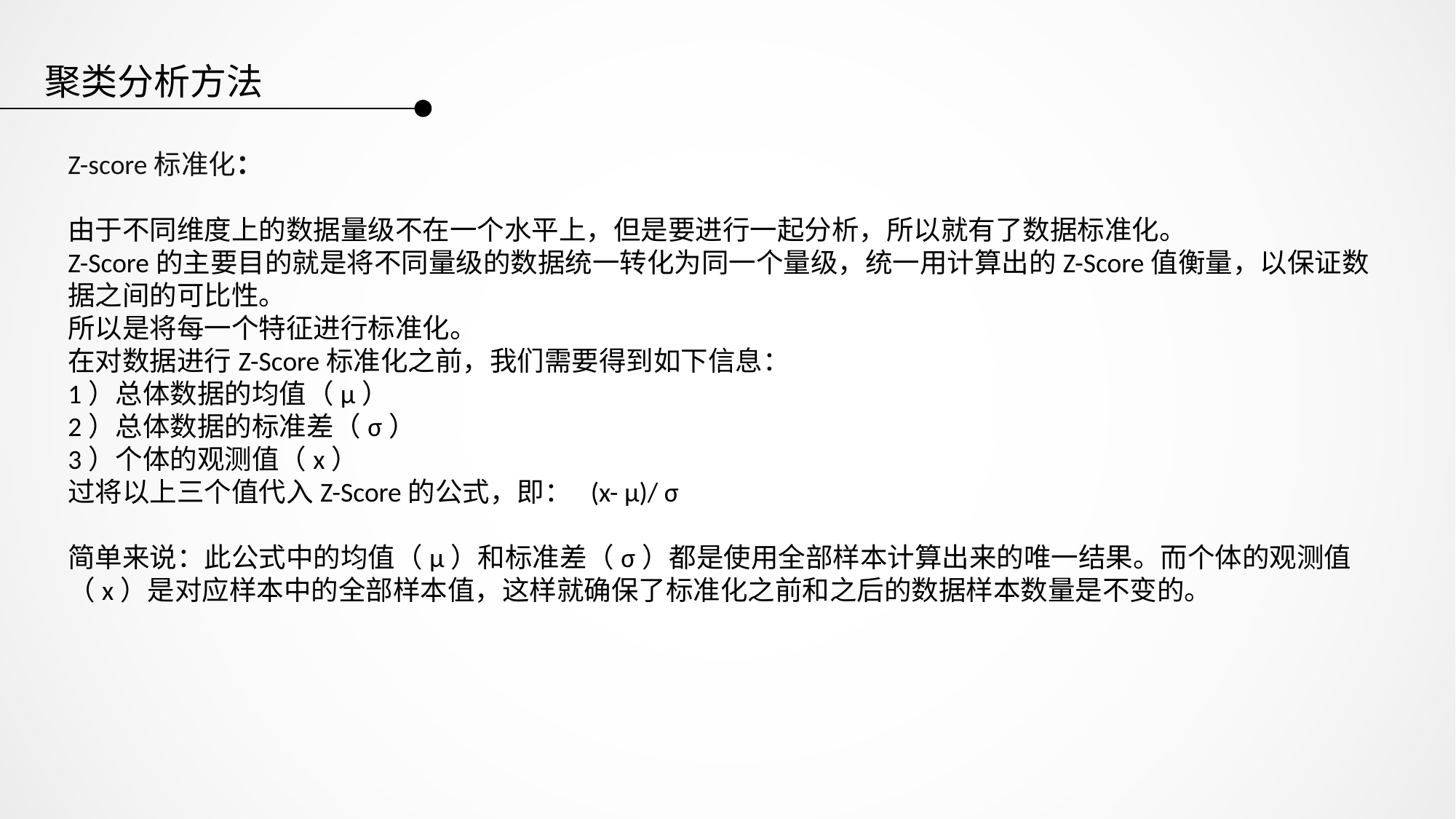

聚类分析方法

Z-score标准化：

由于不同维度上的数据量级不在一个水平上，但是要进行一起分析，所以就有了数据标准化。
Z-Score的主要目的就是将不同量级的数据统一转化为同一个量级，统一用计算出的Z-Score值衡量，以保证数据之间的可比性。
所以是将每一个特征进行标准化。
在对数据进行Z-Score标准化之前，我们需要得到如下信息：
1）总体数据的均值（μ）
2）总体数据的标准差（σ）
3）个体的观测值（x）
过将以上三个值代入Z-Score的公式，即：  (x- μ)/ σ

简单来说：此公式中的均值（μ）和标准差（σ）都是使用全部样本计算出来的唯一结果。而个体的观测值（x）是对应样本中的全部样本值，这样就确保了标准化之前和之后的数据样本数量是不变的。